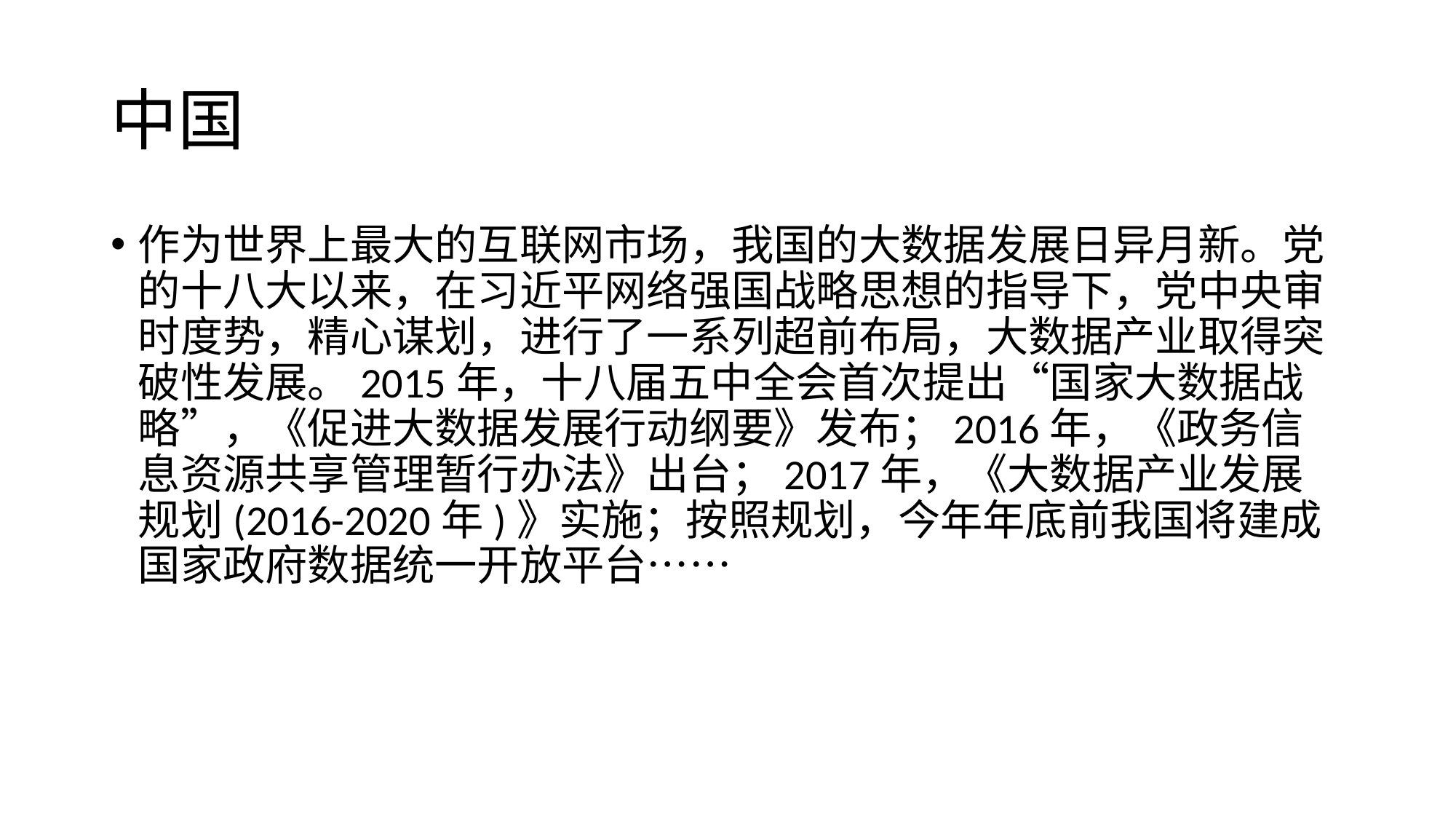

# 中国
作为世界上最大的互联网市场，我国的大数据发展日异月新。党的十八大以来，在习近平网络强国战略思想的指导下，党中央审时度势，精心谋划，进行了一系列超前布局，大数据产业取得突破性发展。2015年，十八届五中全会首次提出“国家大数据战略”，《促进大数据发展行动纲要》发布；2016年，《政务信息资源共享管理暂行办法》出台；2017年，《大数据产业发展规划(2016-2020年)》实施；按照规划，今年年底前我国将建成国家政府数据统一开放平台……